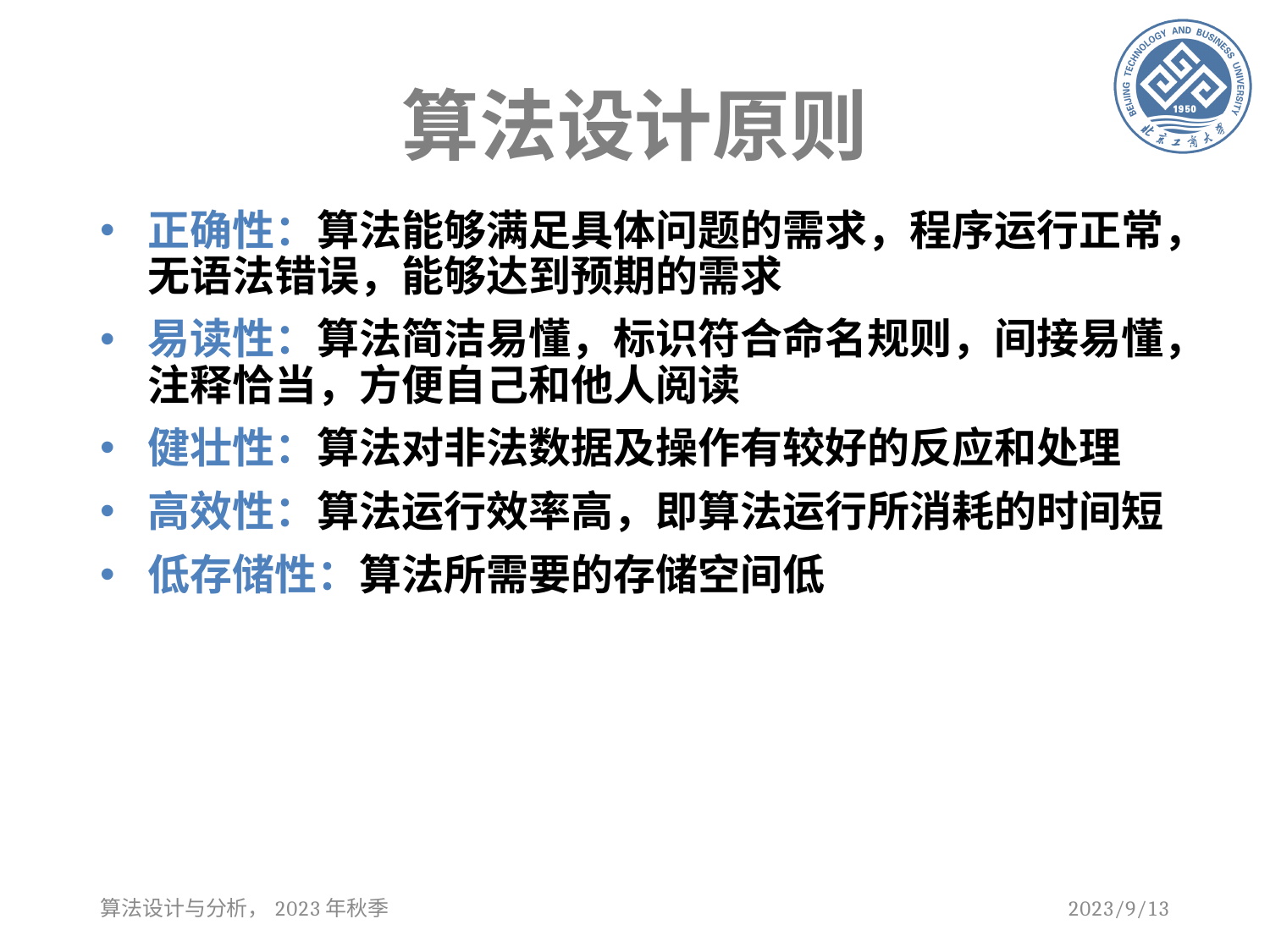

# 算法设计原则
正确性：算法能够满足具体问题的需求，程序运行正常，无语法错误，能够达到预期的需求
易读性：算法简洁易懂，标识符合命名规则，间接易懂，注释恰当，方便自己和他人阅读
健壮性：算法对非法数据及操作有较好的反应和处理
高效性：算法运行效率高，即算法运行所消耗的时间短
低存储性：算法所需要的存储空间低

算法设计与分析，2023年秋季
2023/9/13